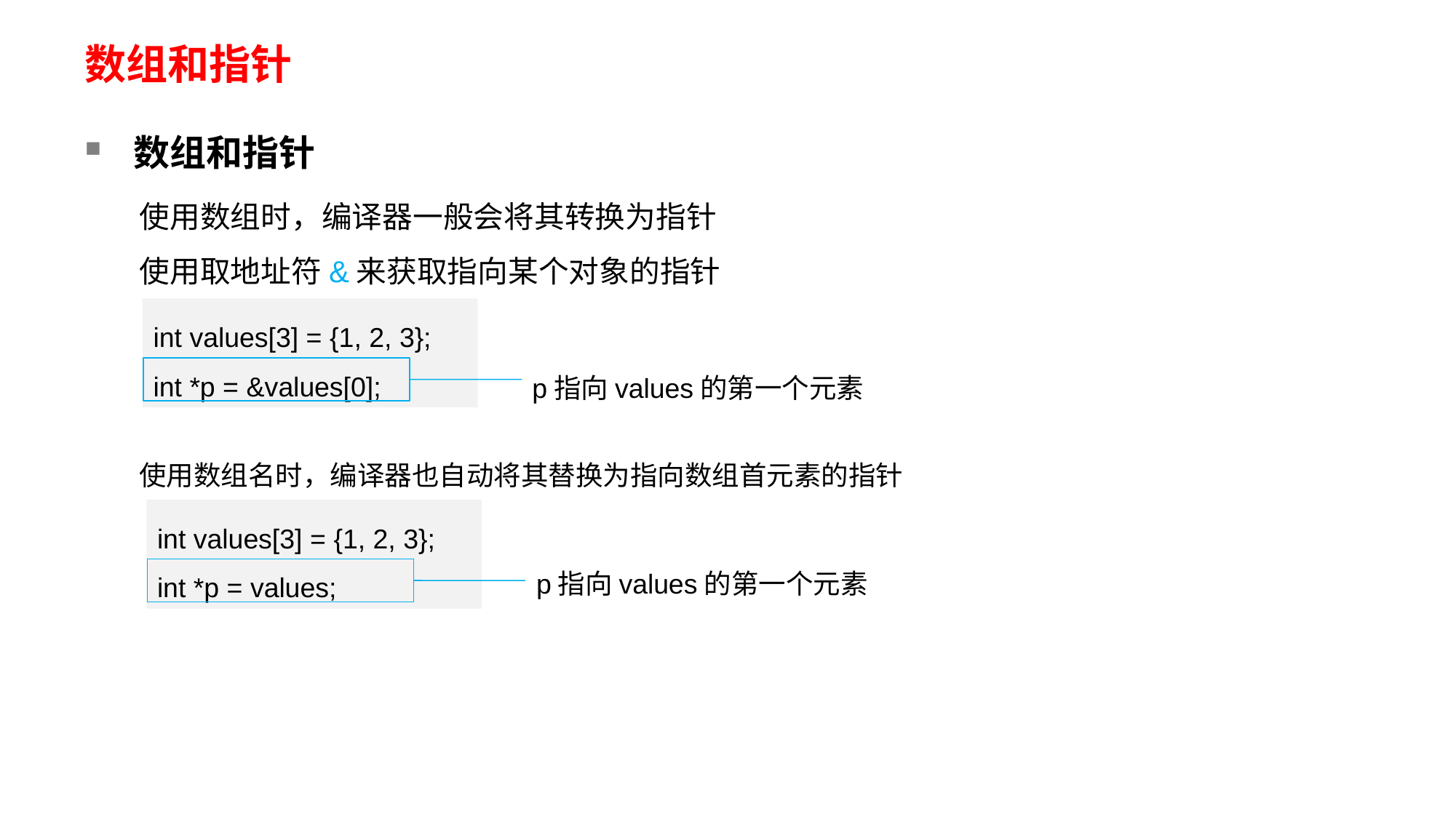

# 数组和指针
数组和指针
使用数组时，编译器一般会将其转换为指针
使用取地址符&来获取指向某个对象的指针
int values[3] = {1, 2, 3};
int *p = &values[0];
p指向values的第一个元素

使用数组名时，编译器也自动将其替换为指向数组首元素的指针
int values[3] = {1, 2, 3};
int *p = values;
p指向values的第一个元素